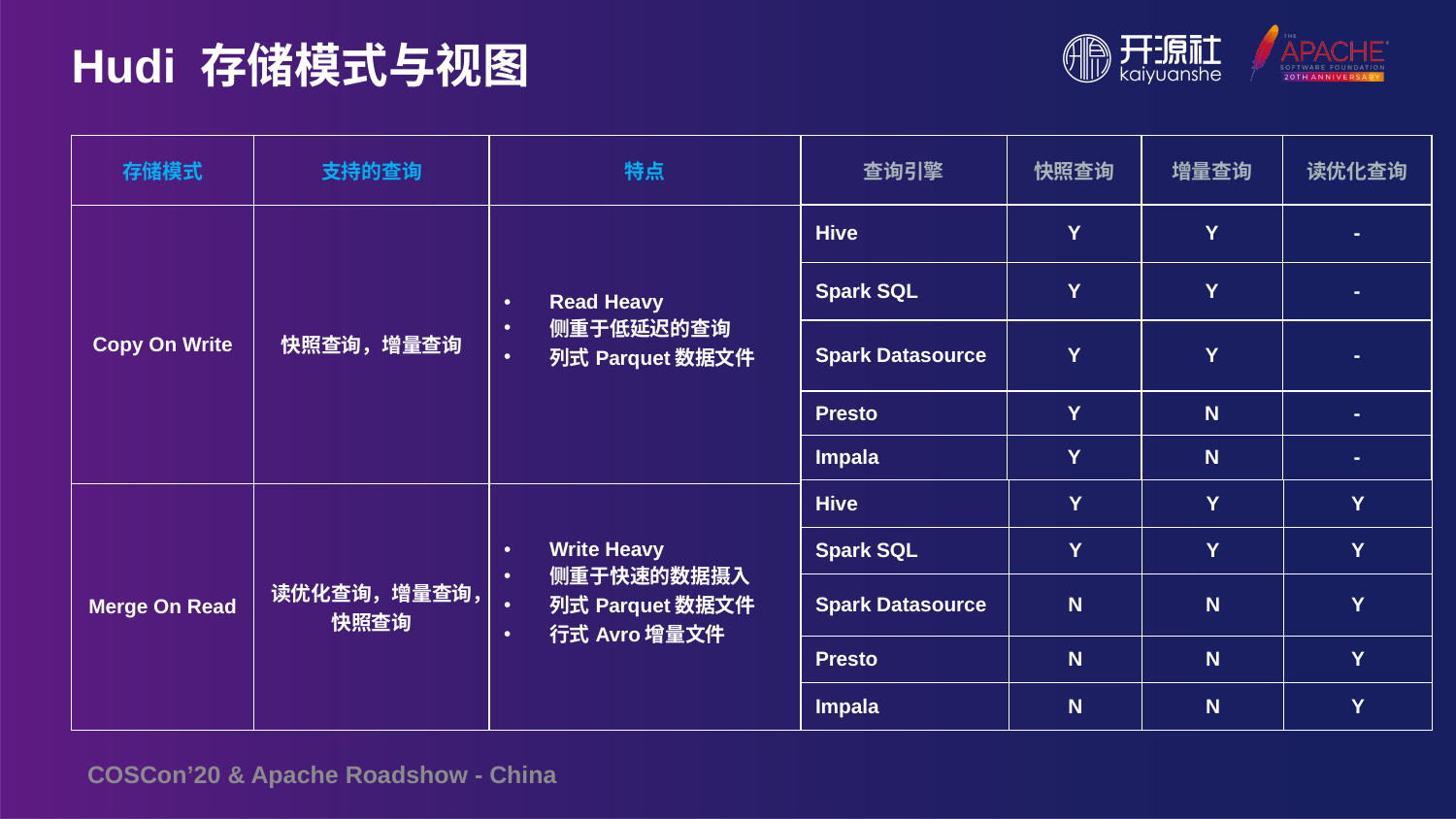

Hudi 存储模式与视图
| 存储模式 | 支持的查询 | 特点 |
| --- | --- | --- |
| Copy On Write | 快照查询，增量查询 | Read Heavy 侧重于低延迟的查询 列式Parquet数据文件 |
| Merge On Read | 读优化查询，增量查询，快照查询 | Write Heavy 侧重于快速的数据摄入 列式Parquet数据文件 行式Avro增量文件 |
| 查询引擎 | 快照查询 | 增量查询 | 读优化查询 |
| --- | --- | --- | --- |
| Hive | Y | Y | - |
| Spark SQL | Y | Y | - |
| Spark Datasource | Y | Y | - |
| Presto | Y | N | - |
| Impala | Y | N | - |
| Hive | Y | Y | Y |
| --- | --- | --- | --- |
| Spark SQL | Y | Y | Y |
| Spark Datasource | N | N | Y |
| Presto | N | N | Y |
| Impala | N | N | Y |